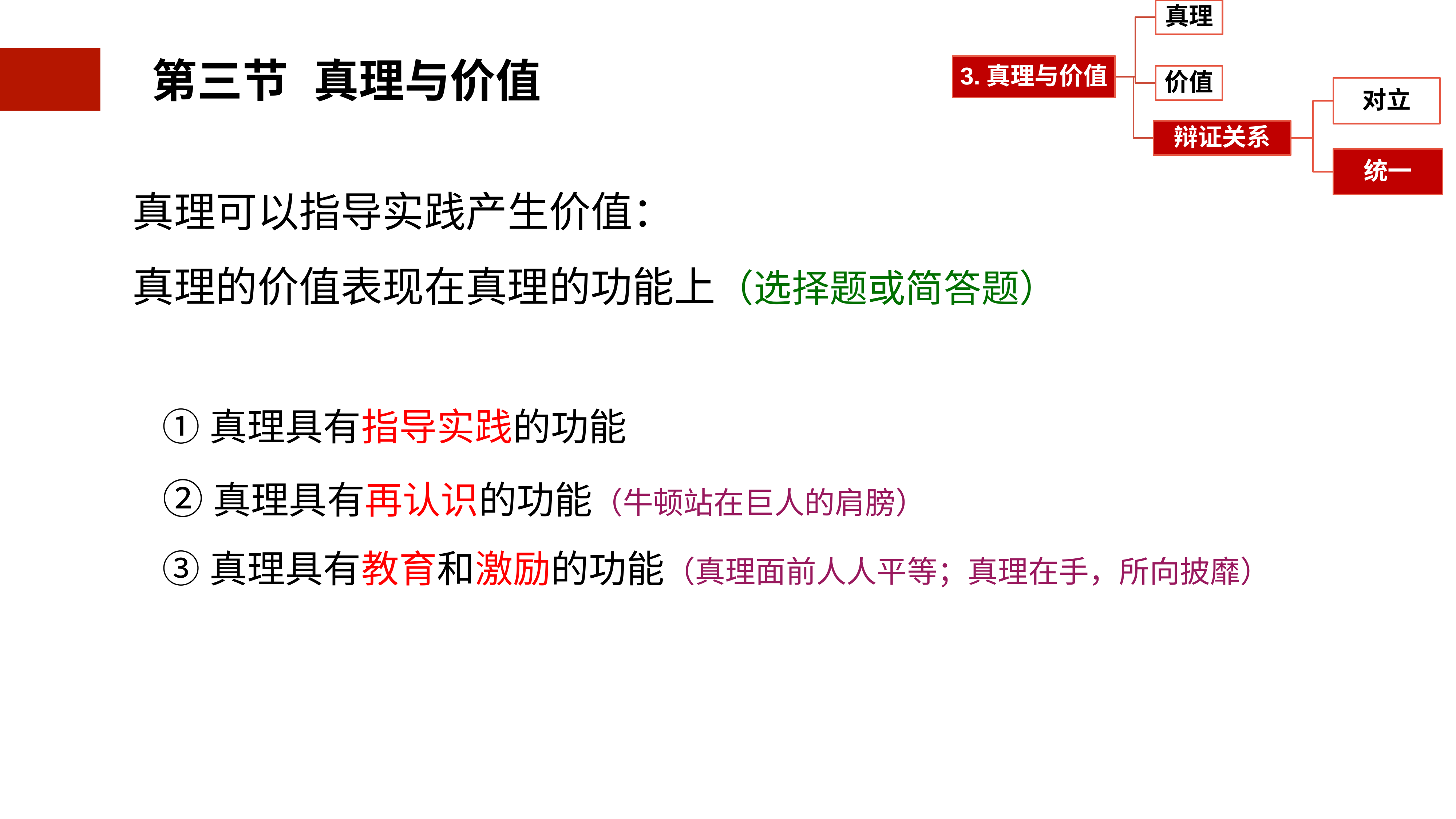

3.真理与价值
真理
价值
辩证关系
对立
统一
2.3.3真理与价值的辩证统一
真理可以指导实践产生价值：
真理的价值表现在真理的功能上（选择题或简答题）
 ①真理具有指导实践的功能
 ②真理具有再认识的功能（牛顿站在巨人的肩膀）
 ③真理具有教育和激励的功能（真理面前人人平等；真理在手，所向披靡）